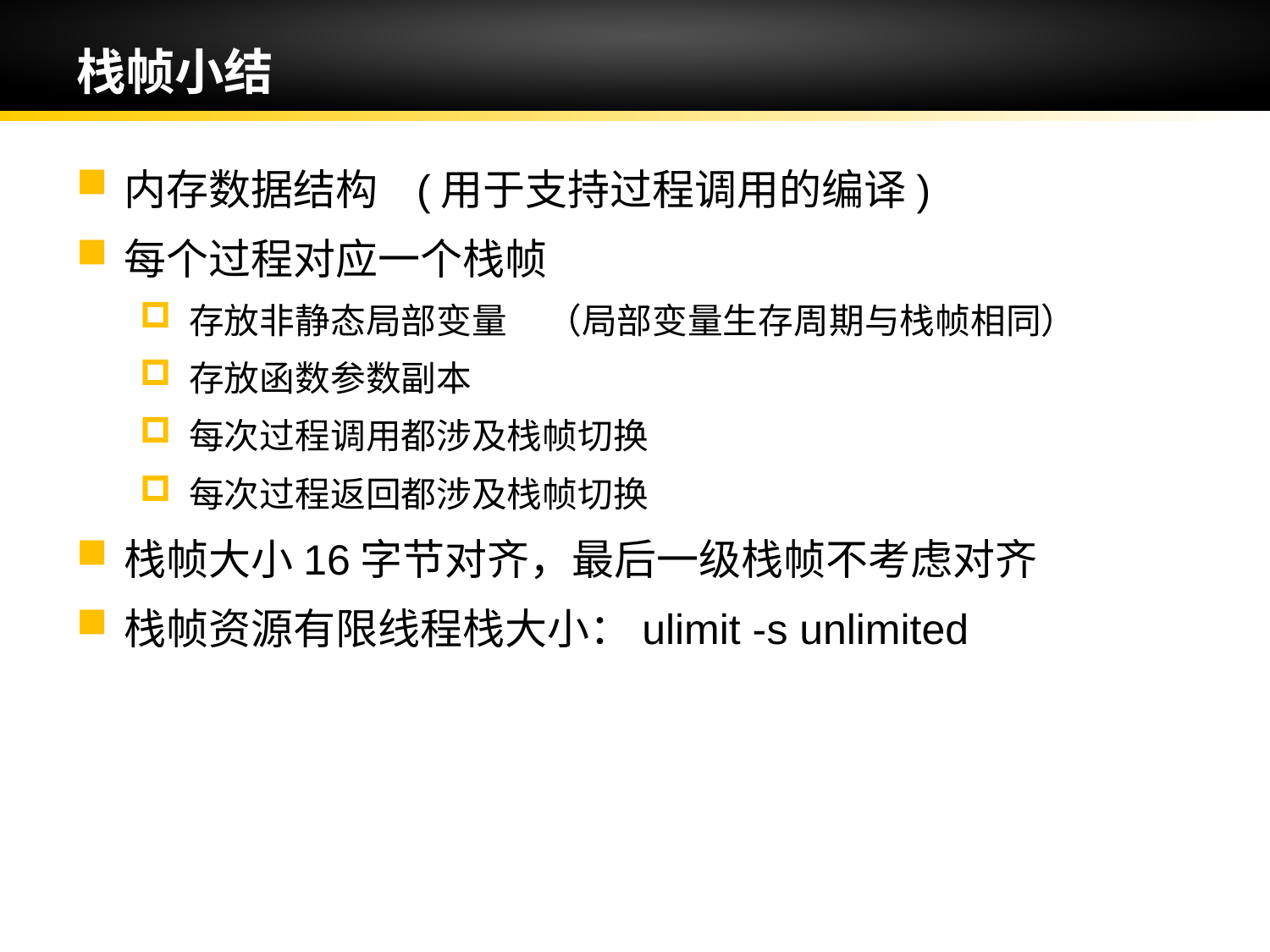

# 栈帧小结
内存数据结构   (用于支持过程调用的编译)
每个过程对应一个栈帧
存放非静态局部变量     （局部变量生存周期与栈帧相同）
存放函数参数副本
每次过程调用都涉及栈帧切换
每次过程返回都涉及栈帧切换
栈帧大小16字节对齐，最后一级栈帧不考虑对齐
栈帧资源有限线程栈大小：ulimit -s unlimited